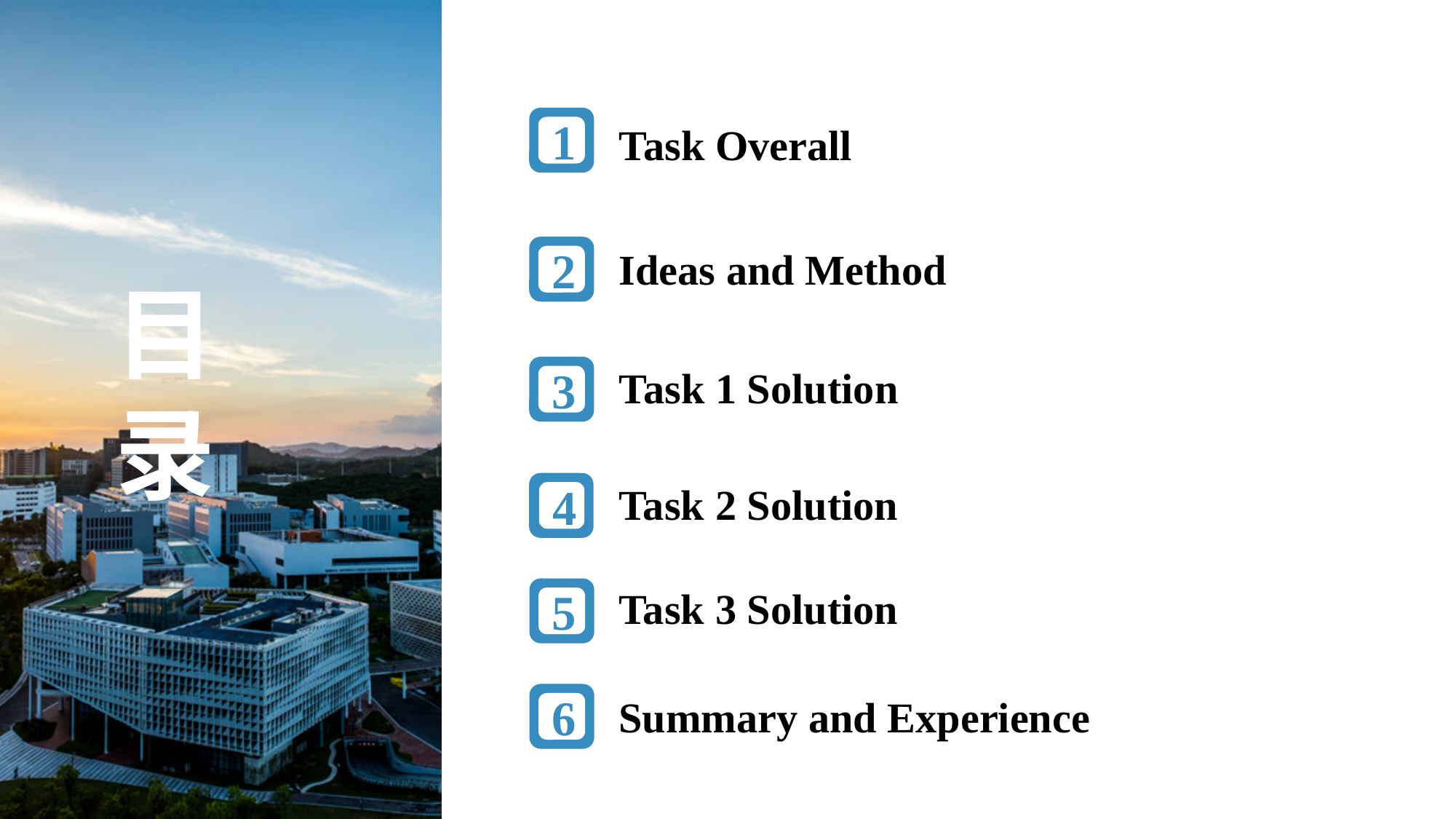

1
Task Overall
Ideas and Method

3

2

目
录
Task 1 Solution

4
Task 2 Solution
Task 3 Solution

5

Summary and Experience

6

2